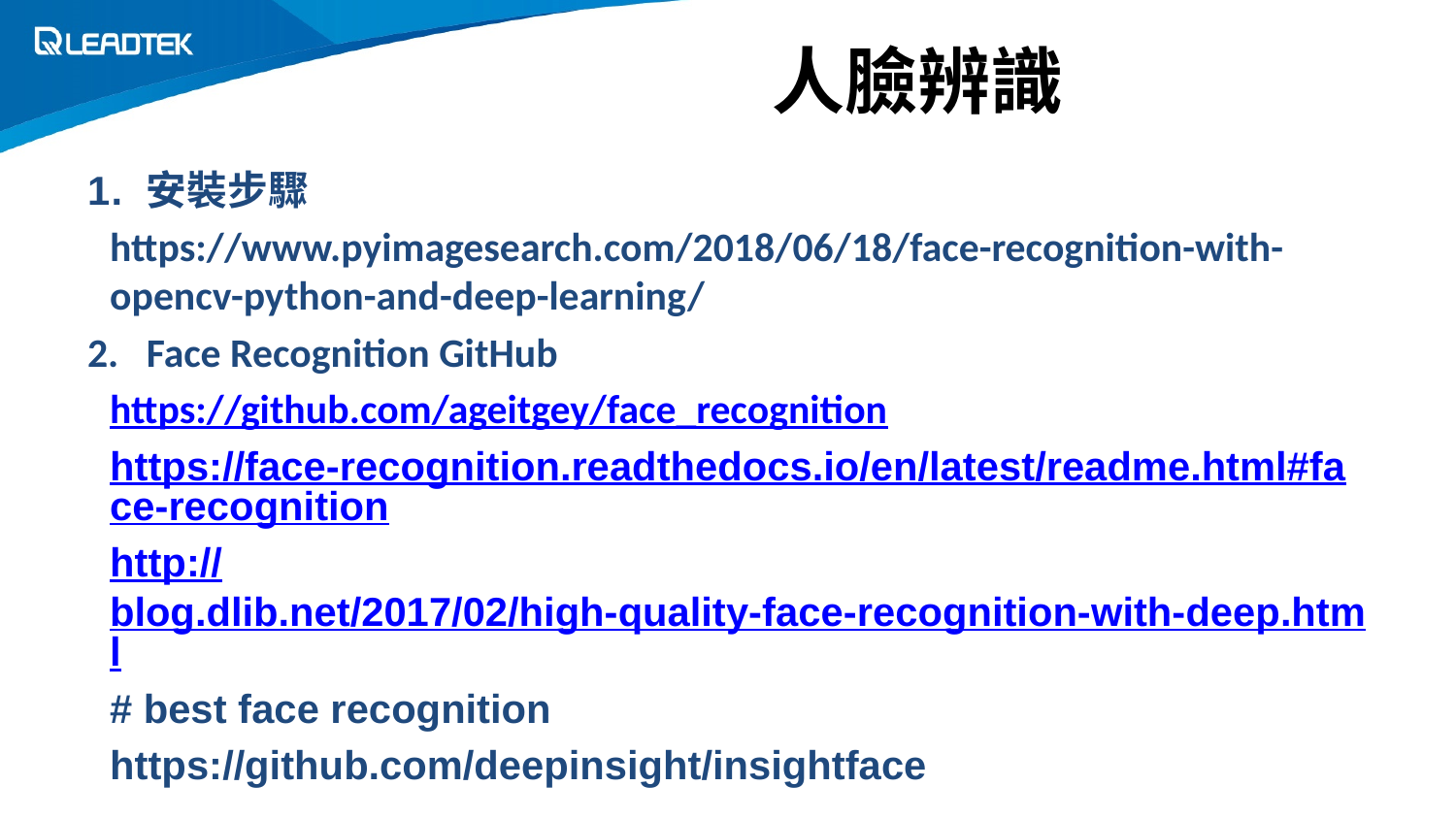

# 人臉辨識
安裝步驟
https://www.pyimagesearch.com/2018/06/18/face-recognition-with-opencv-python-and-deep-learning/
Face Recognition GitHub
https://github.com/ageitgey/face_recognition
https://face-recognition.readthedocs.io/en/latest/readme.html#face-recognition
http://blog.dlib.net/2017/02/high-quality-face-recognition-with-deep.html
# best face recognition
https://github.com/deepinsight/insightface